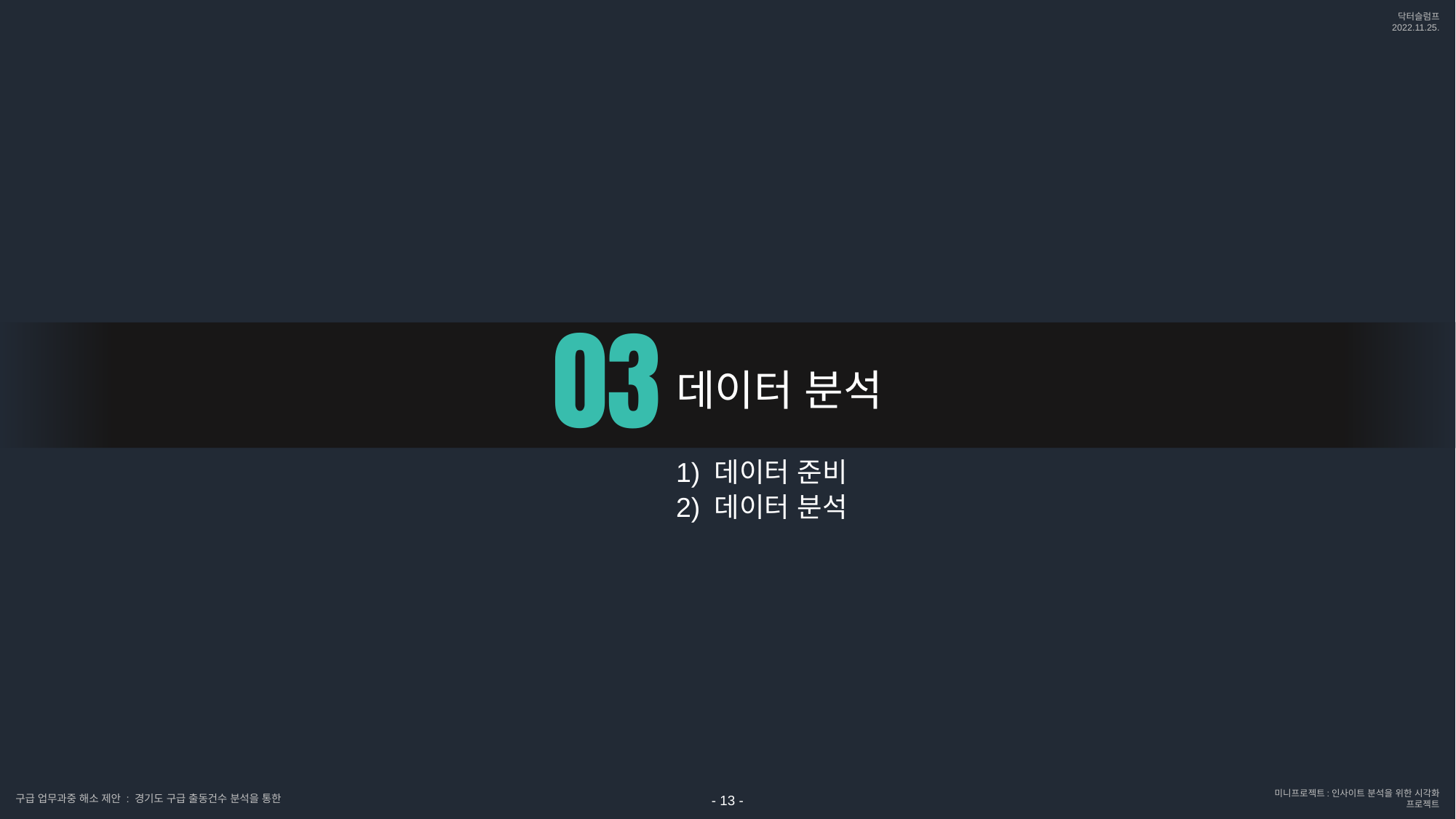

03
데이터 분석
1) 데이터 준비
2) 데이터 분석

- 13 -